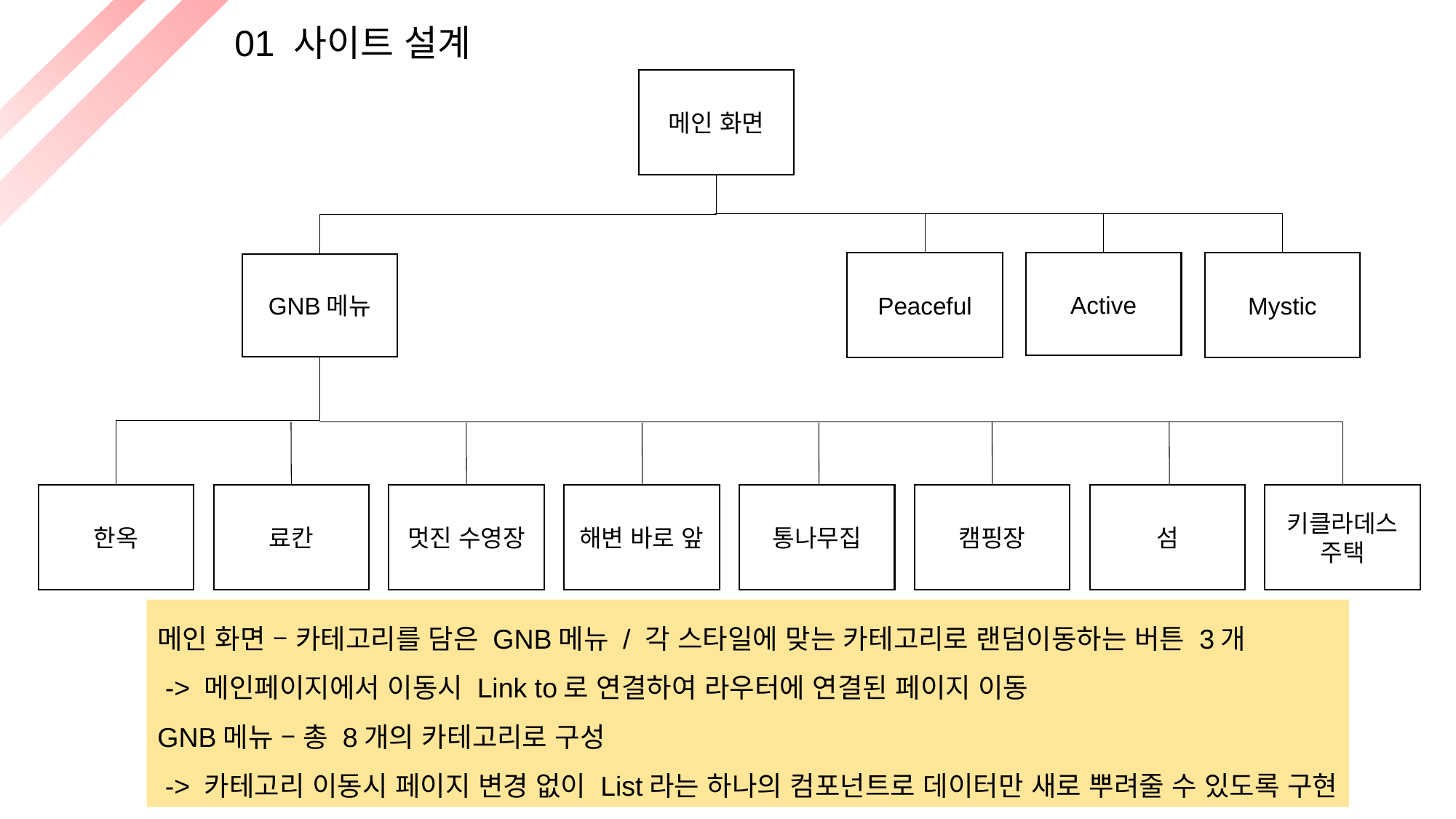

01 사이트 설계
메인 화면
Peaceful
Active
Mystic
GNB메뉴
키클라데스
주택
한옥
료칸
멋진 수영장
해변 바로 앞
통나무집
캠핑장
섬
메인 화면 – 카테고리를 담은 GNB메뉴 / 각 스타일에 맞는 카테고리로 랜덤이동하는 버튼 3개
 -> 메인페이지에서 이동시 Link to로 연결하여 라우터에 연결된 페이지 이동
GNB메뉴 – 총 8개의 카테고리로 구성
 -> 카테고리 이동시 페이지 변경 없이 List라는 하나의 컴포넌트로 데이터만 새로 뿌려줄 수 있도록 구현